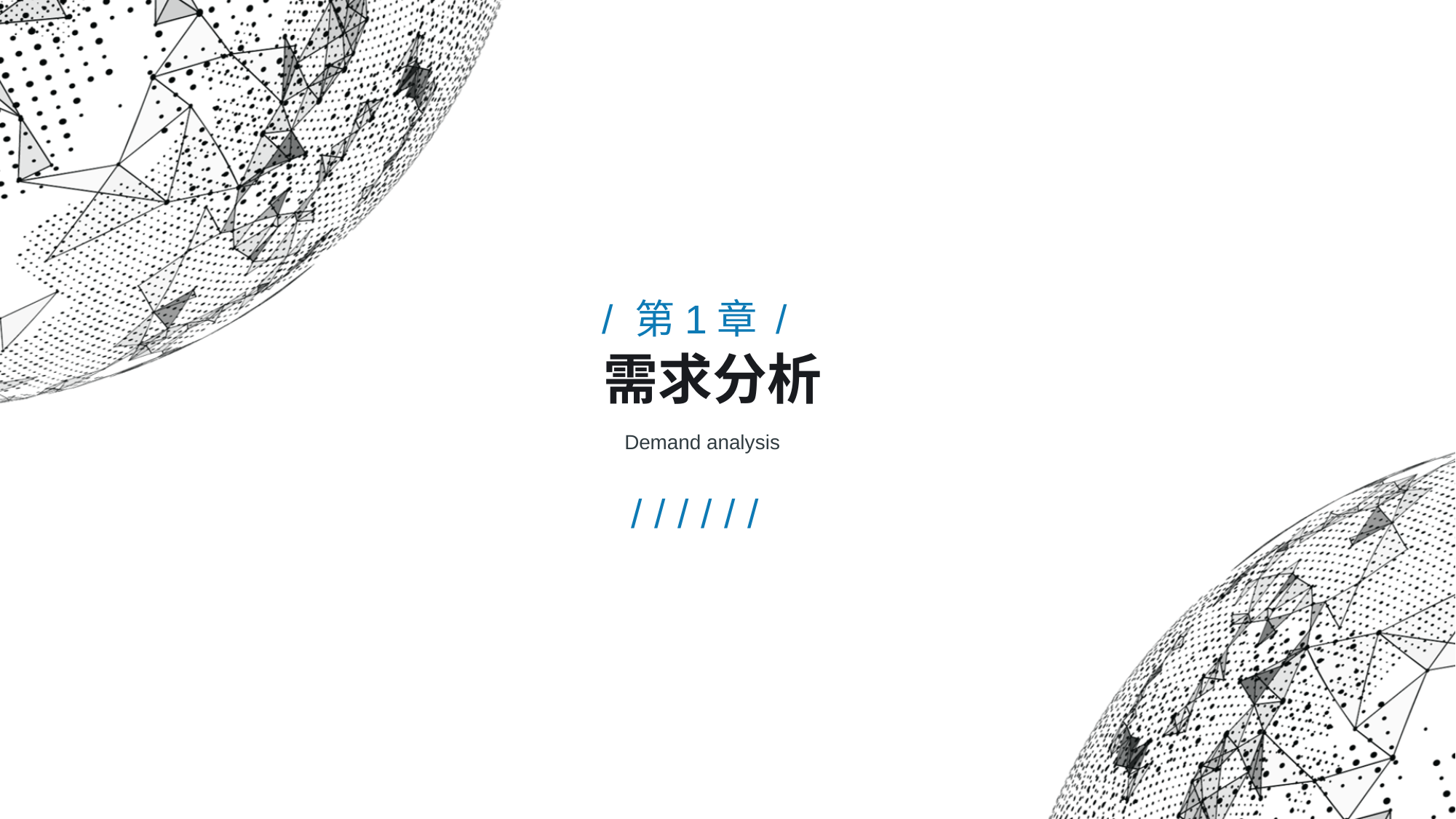

/ 第1章 /
需求分析
Demand analysis

//////